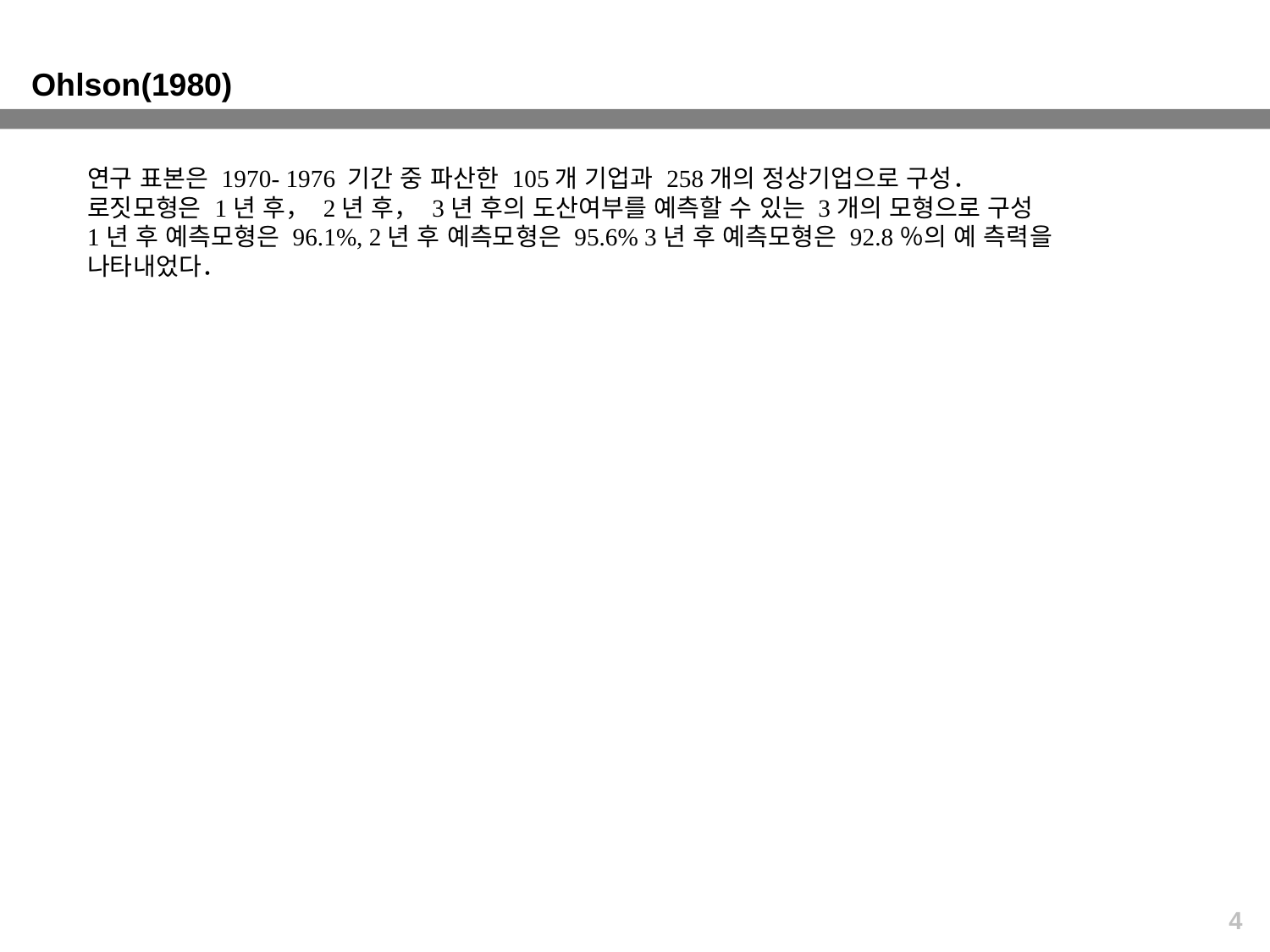

Ohlson(1980)

연구 표본은 1970- 1976 기간 중 파산한 105개 기업과 258개의 정상기업으로 구성． 로짓모형은 1년 후， 2년 후， 3년 후의 도산여부를 예측할 수 있는 3개의 모형으로 구성
1년 후 예측모형은 96.1%, 2년 후 예측모형은 95.6% 3년 후 예측모형은 92.8％의 예 측력을 나타내었다．
4